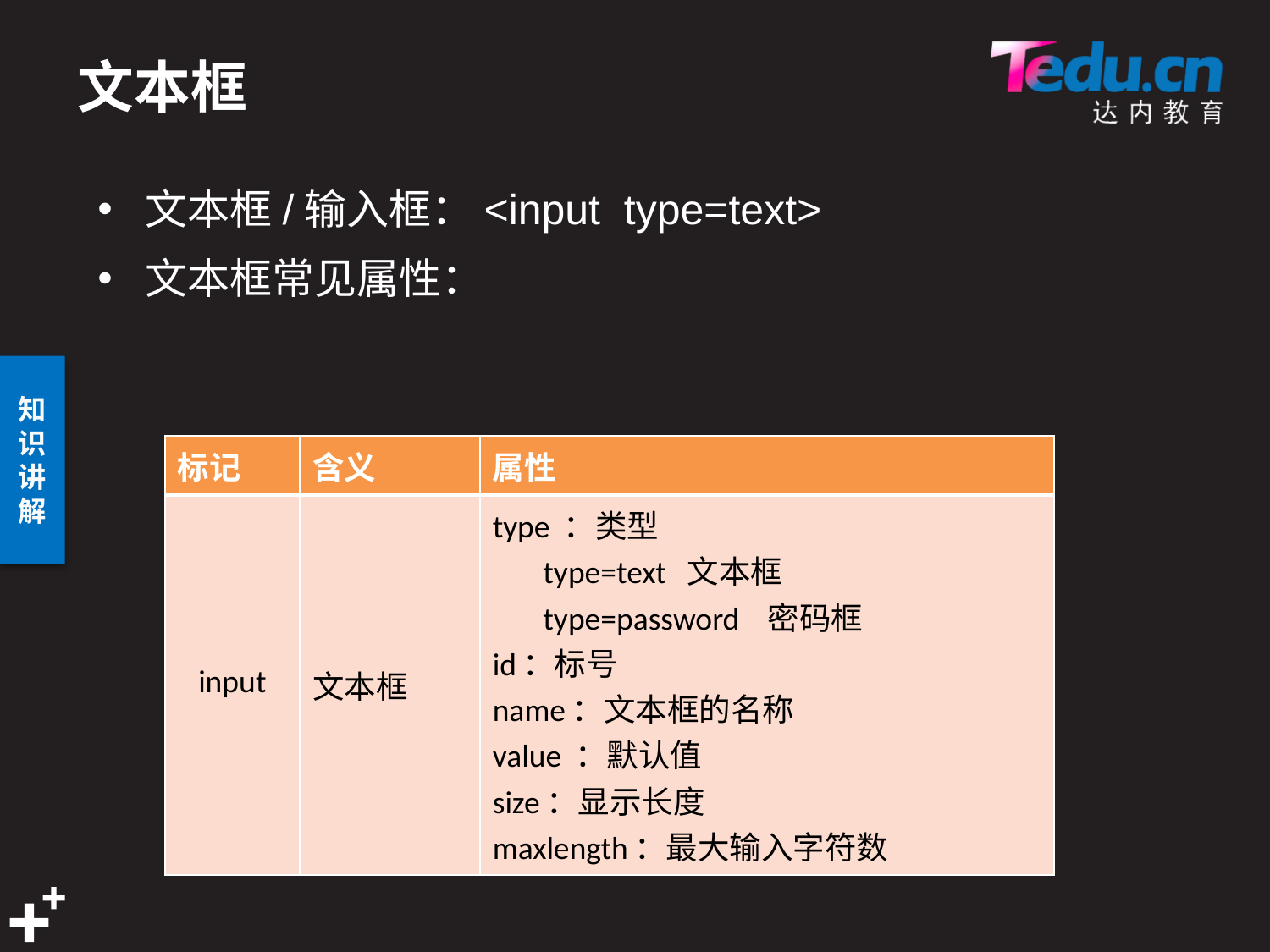

# 文本框
文本框/输入框：<input  type=text>
文本框常见属性：
| 标记 | 含义 | 属性 |
| --- | --- | --- |
| input | 文本框 | type ：类型 type=text 文本框 type=password 密码框 id：标号 name：文本框的名称 value ：默认值 size：显示长度 maxlength：最大输入字符数 |